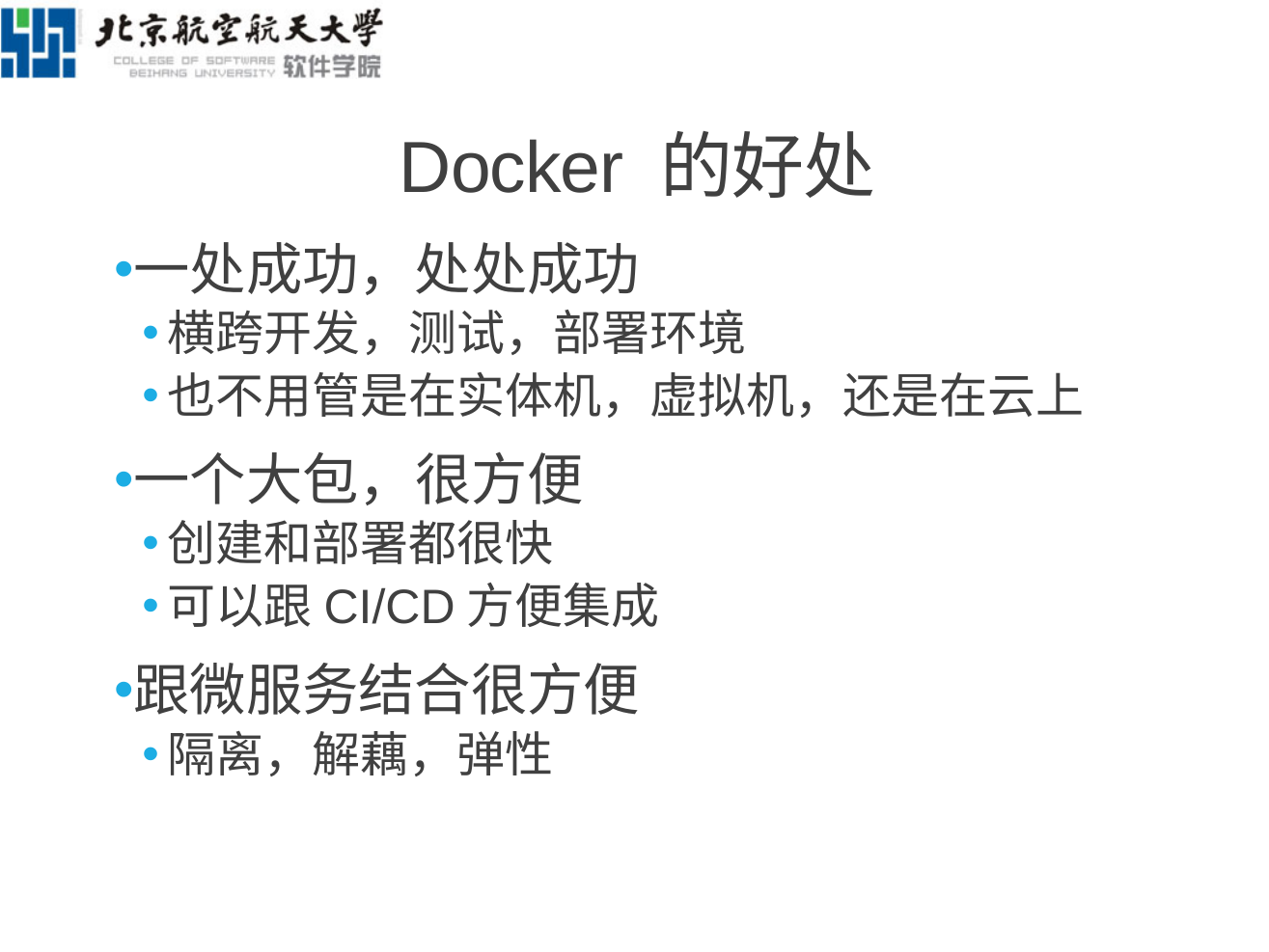

# Docker 的好处
一处成功，处处成功
横跨开发，测试，部署环境
也不用管是在实体机，虚拟机，还是在云上
一个大包，很方便
创建和部署都很快
可以跟CI/CD方便集成
跟微服务结合很方便
隔离，解藕，弹性